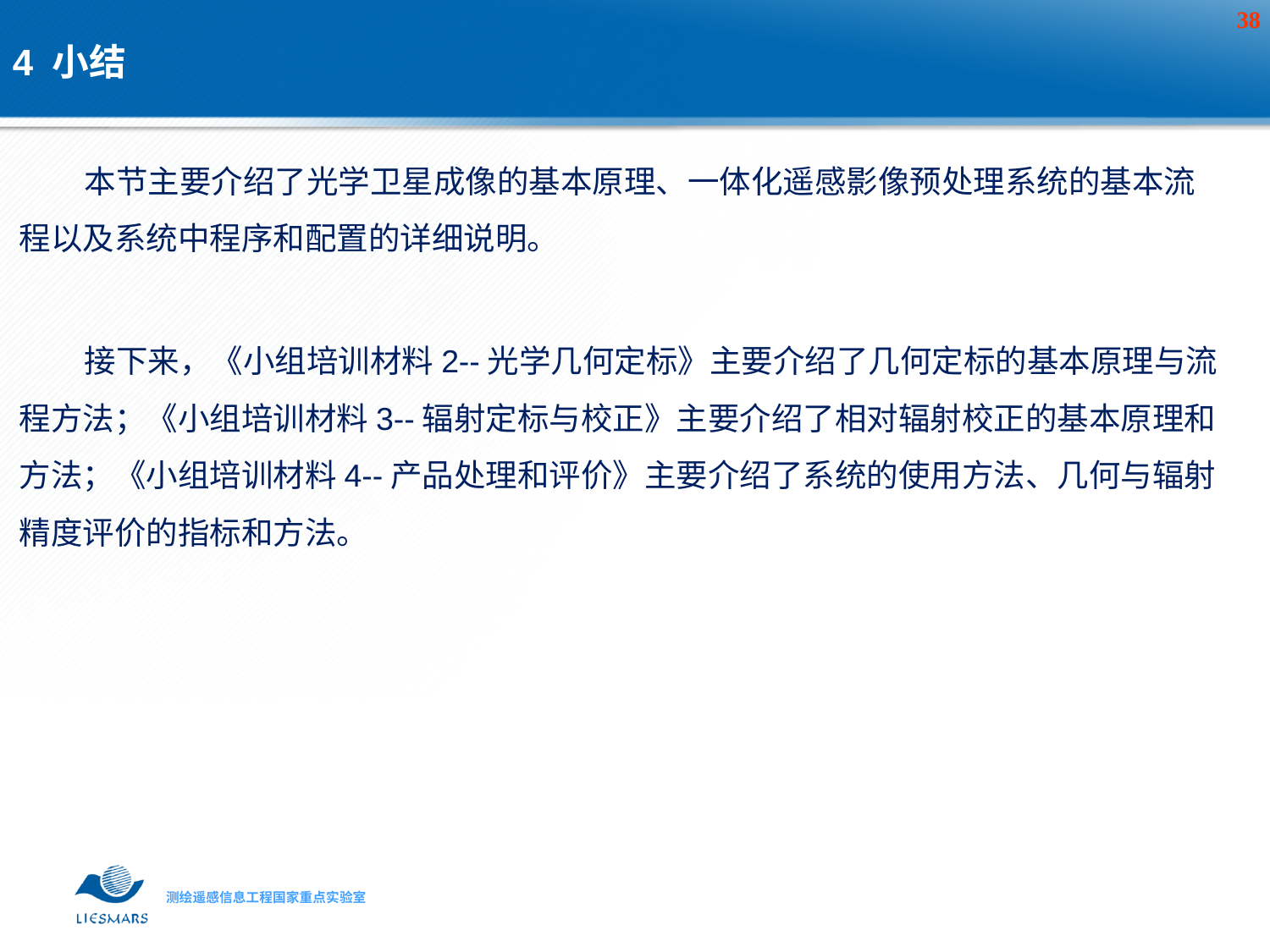

# 4 小结
        本节主要介绍了光学卫星成像的基本原理、一体化遥感影像预处理系统的基本流程以及系统中程序和配置的详细说明。
        接下来，《小组培训材料2--光学几何定标》主要介绍了几何定标的基本原理与流程方法；《小组培训材料3--辐射定标与校正》主要介绍了相对辐射校正的基本原理和方法；《小组培训材料4--产品处理和评价》主要介绍了系统的使用方法、几何与辐射精度评价的指标和方法。